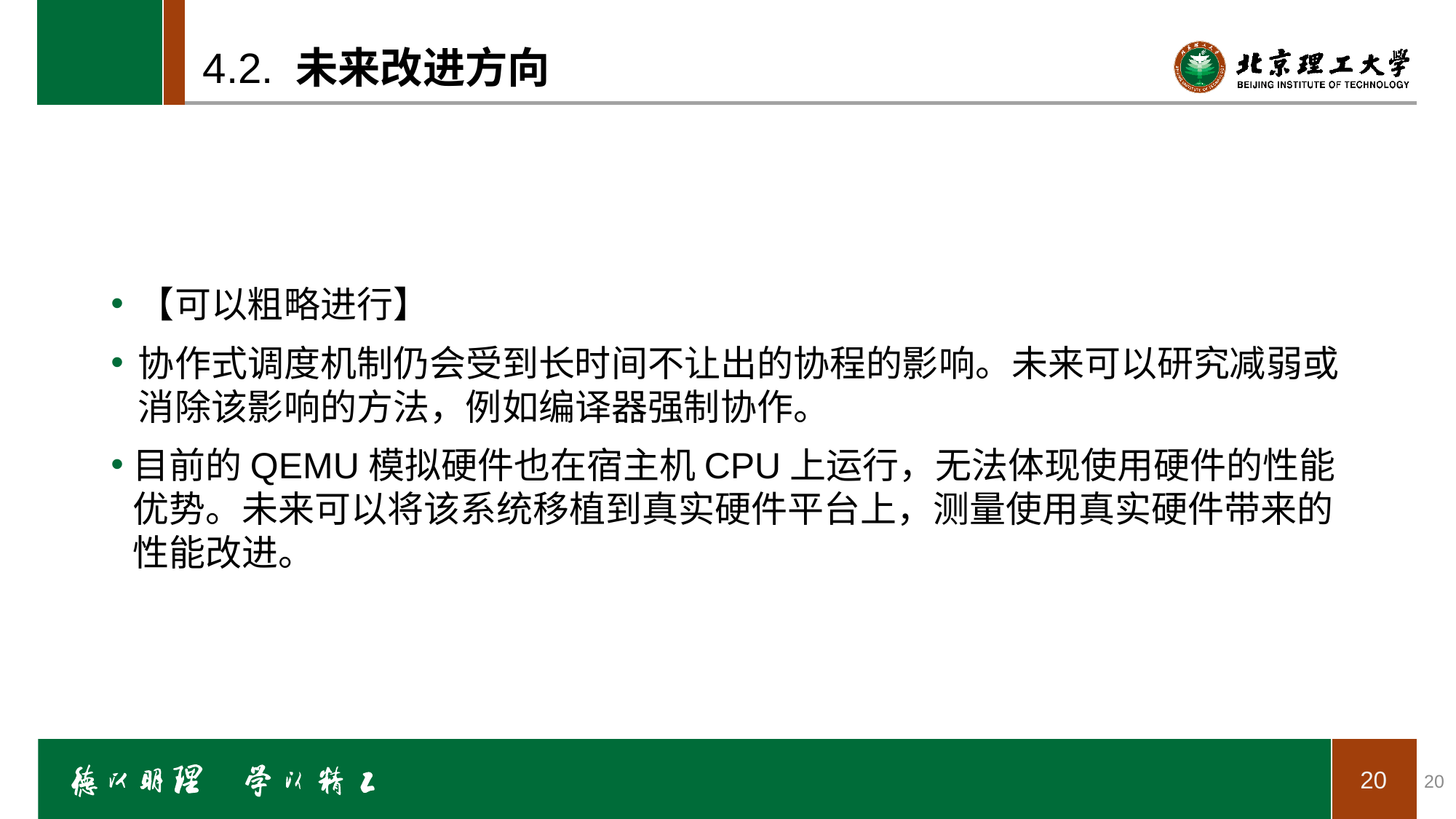

# 4.2. 未来改进方向
【可以粗略进行】
协作式调度机制仍会受到长时间不让出的协程的影响。未来可以研究减弱或消除该影响的方法，例如编译器强制协作。
目前的QEMU模拟硬件也在宿主机CPU上运行，无法体现使用硬件的性能优势。未来可以将该系统移植到真实硬件平台上，测量使用真实硬件带来的性能改进。
20